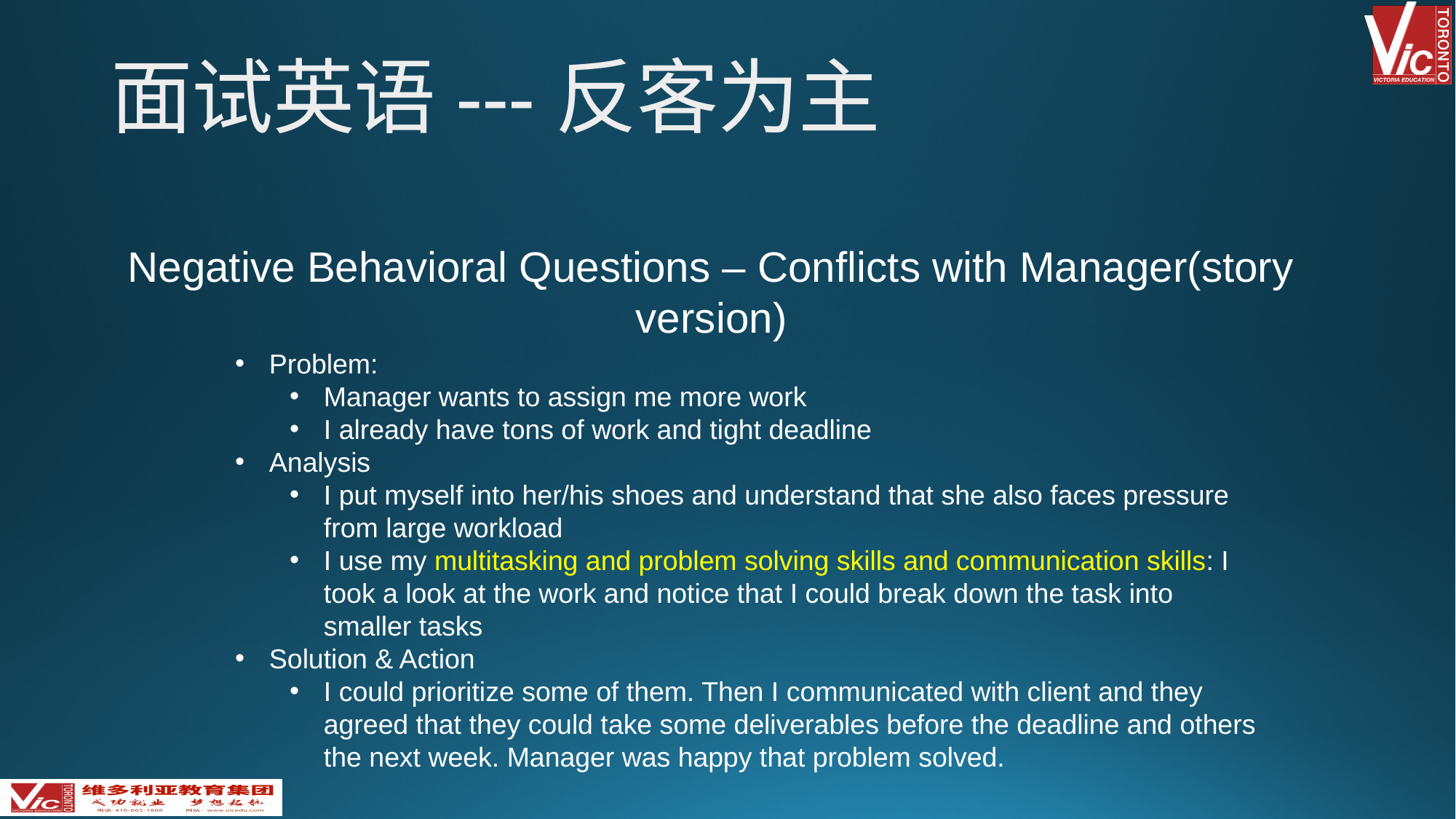

面试英语---反客为主
Negative Behavioral Questions – Conflicts with Manager(story version)
Problem:
Manager wants to assign me more work
I already have tons of work and tight deadline
Analysis
I put myself into her/his shoes and understand that she also faces pressure from large workload
I use my multitasking and problem solving skills and communication skills: I took a look at the work and notice that I could break down the task into smaller tasks
Solution & Action
I could prioritize some of them. Then I communicated with client and they agreed that they could take some deliverables before the deadline and others the next week. Manager was happy that problem solved.